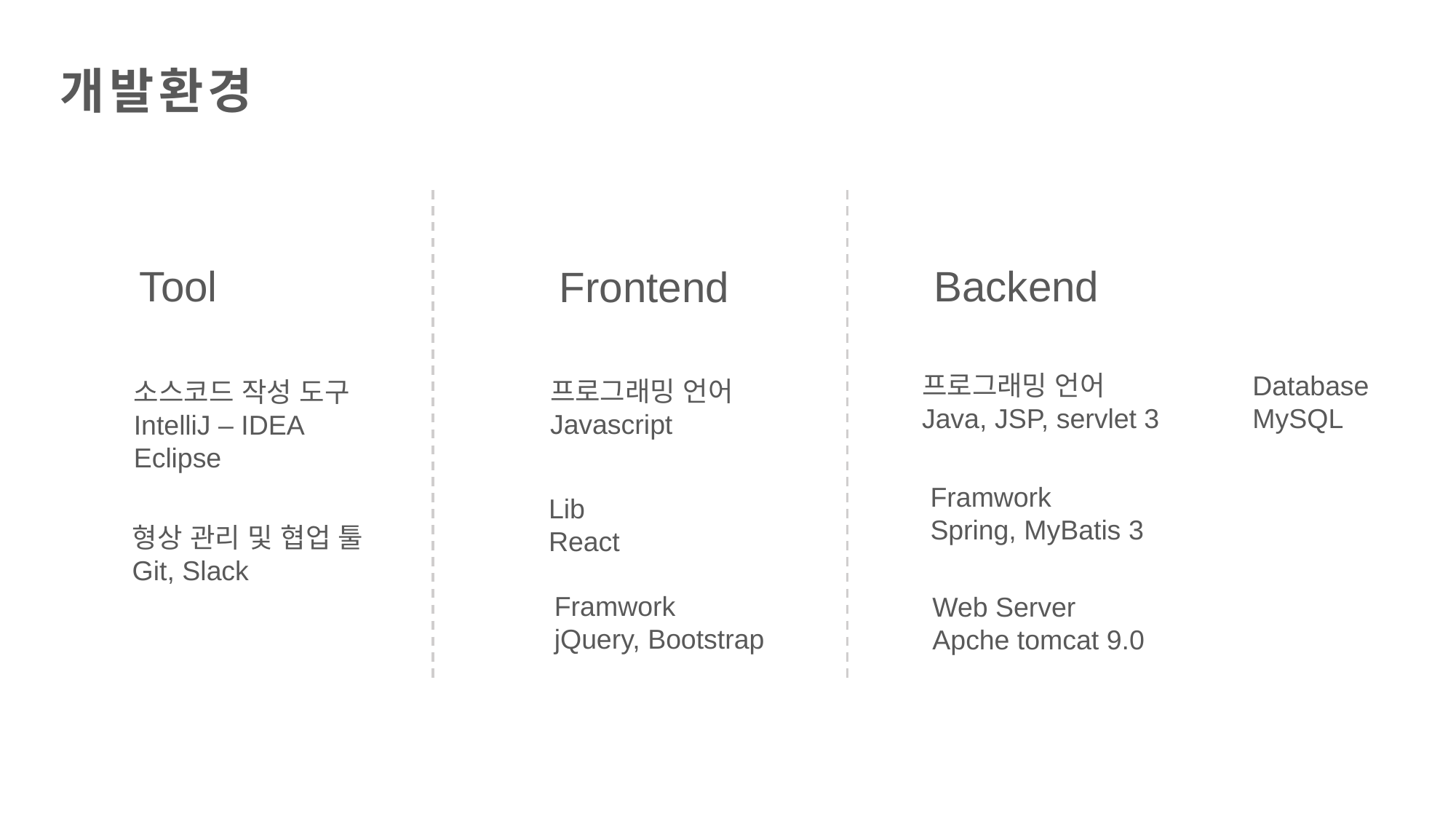

개발환경
Tool
Backend
Frontend
프로그래밍 언어
Java, JSP, servlet 3
Database
MySQL
프로그래밍 언어
Javascript

소스코드 작성 도구
IntelliJ – IDEA
Eclipse

Framwork
Spring, MyBatis 3
Lib
React
형상 관리 및 협업 툴
Git, Slack

Framwork
jQuery, Bootstrap
Web Server
Apche tomcat 9.0